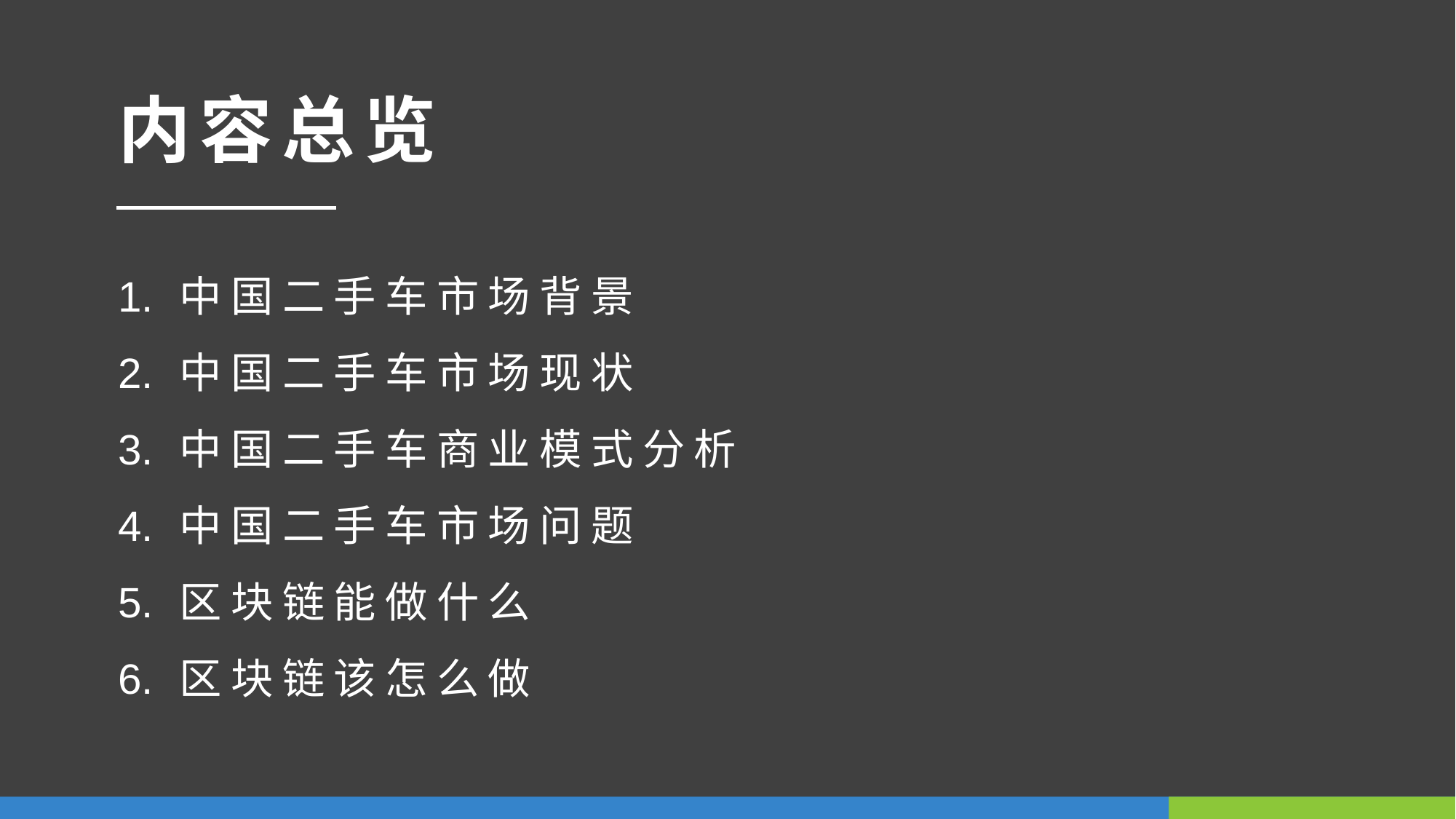

内容总览
中国二手车市场背景
中国二手车市场现状
中国二手车商业模式分析
中国二手车市场问题
区块链能做什么
区块链该怎么做